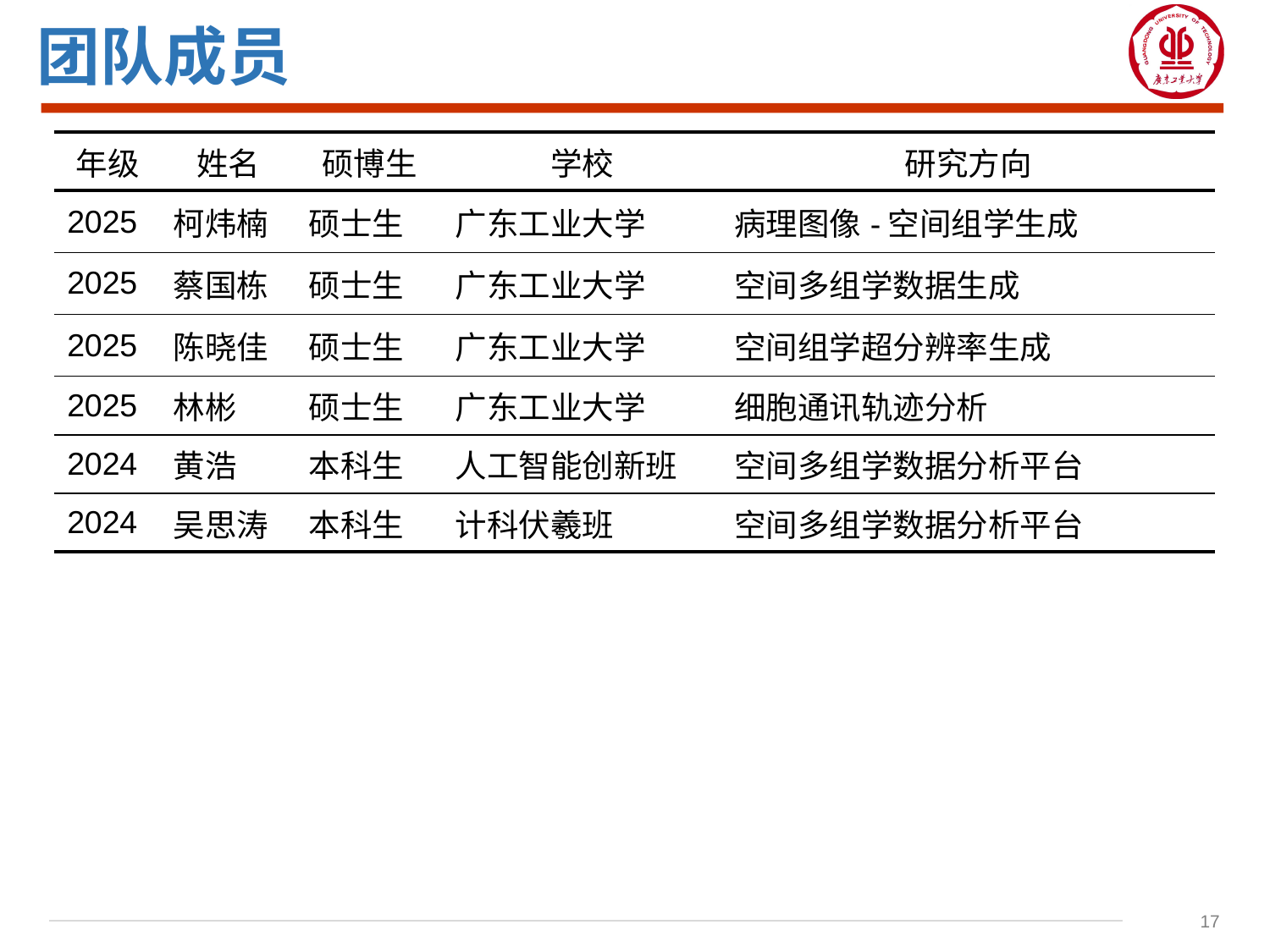

团队成员
| 年级 | 姓名 | 硕博生 | 学校 | 研究方向 |
| --- | --- | --- | --- | --- |
| 2025 | 柯炜楠 | 硕士生 | 广东工业大学 | 病理图像-空间组学生成 |
| 2025 | 蔡国栋 | 硕士生 | 广东工业大学 | 空间多组学数据生成 |
| 2025 | 陈晓佳 | 硕士生 | 广东工业大学 | 空间组学超分辨率生成 |
| 2025 | 林彬 | 硕士生 | 广东工业大学 | 细胞通讯轨迹分析 |
| 2024 | 黄浩 | 本科生 | 人工智能创新班 | 空间多组学数据分析平台 |
| 2024 | 吴思涛 | 本科生 | 计科伏羲班 | 空间多组学数据分析平台 |